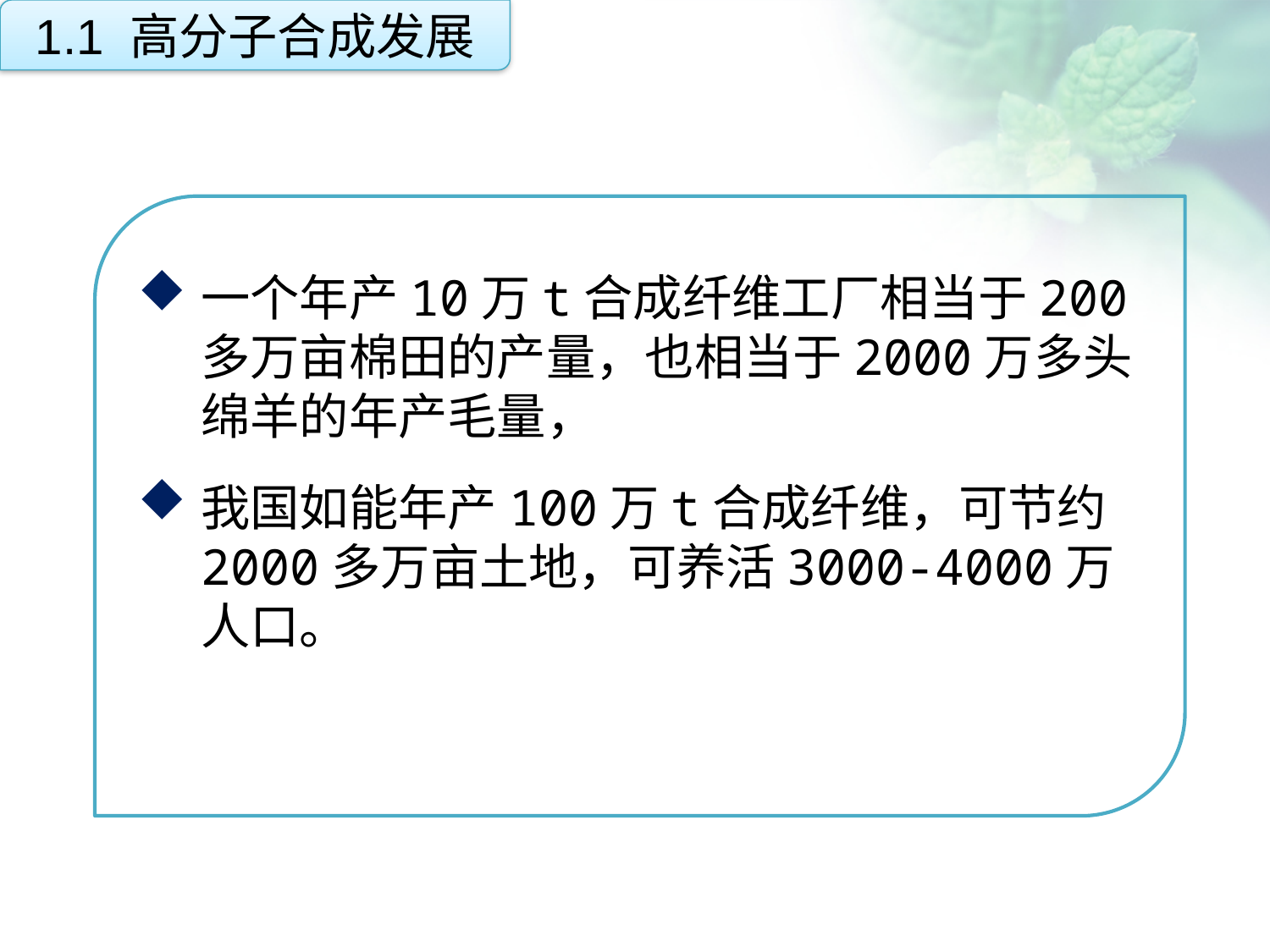

1.1 高分子合成发展
一个年产10万t合成纤维工厂相当于200多万亩棉田的产量，也相当于2000万多头绵羊的年产毛量，
我国如能年产100万t合成纤维，可节约2000多万亩土地，可养活3000-4000万人口。

点击添加文本
点击添加文本
点击添加文本
点击添加文本